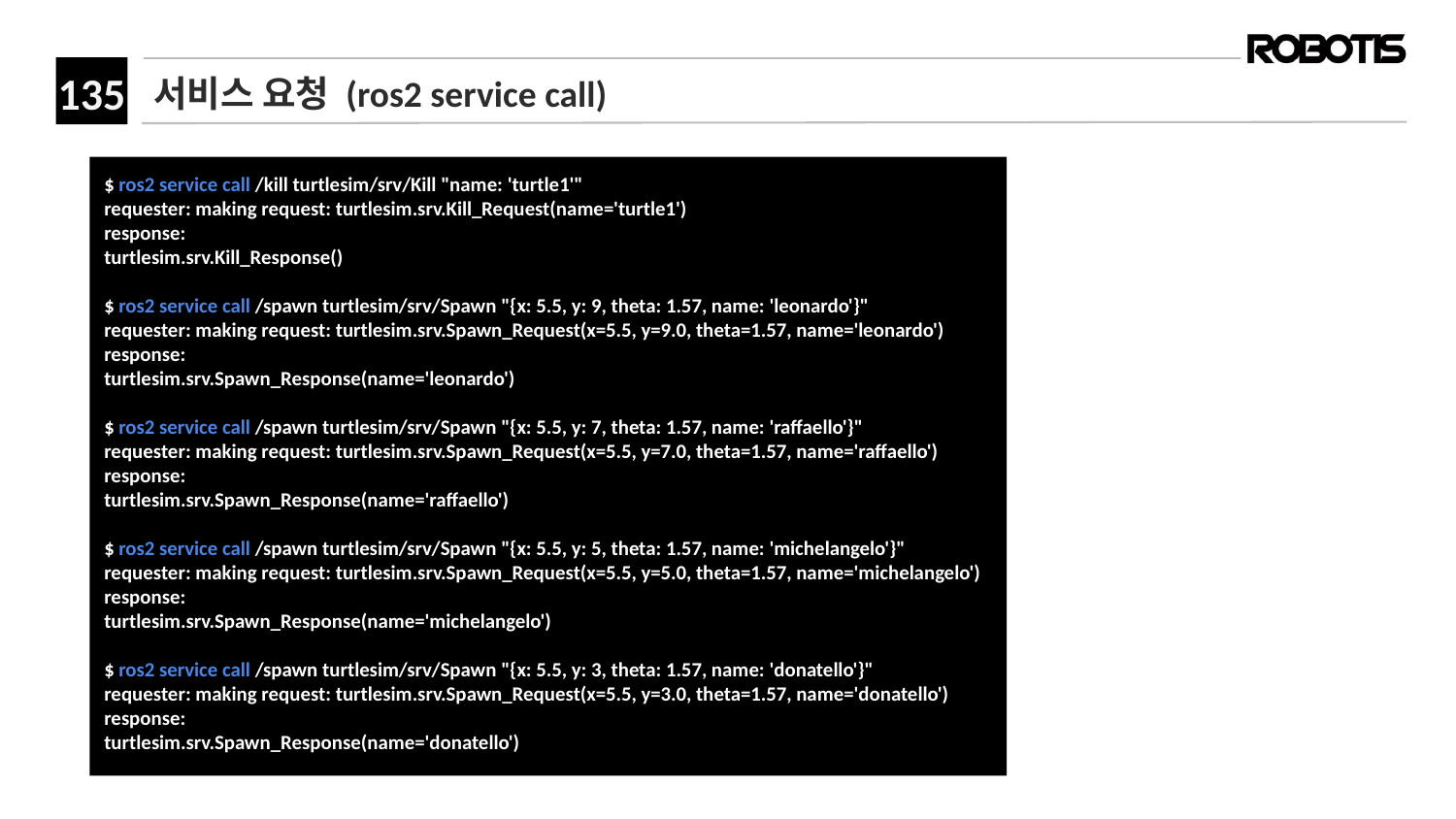

# 서비스 요청 (ros2 service call)

$ ros2 service call /kill turtlesim/srv/Kill "name: 'turtle1'"
requester: making request: turtlesim.srv.Kill_Request(name='turtle1')
response:
turtlesim.srv.Kill_Response()

$ ros2 service call /spawn turtlesim/srv/Spawn "{x: 5.5, y: 9, theta: 1.57, name: 'leonardo'}"
requester: making request: turtlesim.srv.Spawn_Request(x=5.5, y=9.0, theta=1.57, name='leonardo')
response:
turtlesim.srv.Spawn_Response(name='leonardo')

$ ros2 service call /spawn turtlesim/srv/Spawn "{x: 5.5, y: 7, theta: 1.57, name: 'raffaello'}"
requester: making request: turtlesim.srv.Spawn_Request(x=5.5, y=7.0, theta=1.57, name='raffaello')
response:
turtlesim.srv.Spawn_Response(name='raffaello')

$ ros2 service call /spawn turtlesim/srv/Spawn "{x: 5.5, y: 5, theta: 1.57, name: 'michelangelo'}"
requester: making request: turtlesim.srv.Spawn_Request(x=5.5, y=5.0, theta=1.57, name='michelangelo')
response:
turtlesim.srv.Spawn_Response(name='michelangelo')

$ ros2 service call /spawn turtlesim/srv/Spawn "{x: 5.5, y: 3, theta: 1.57, name: 'donatello'}"
requester: making request: turtlesim.srv.Spawn_Request(x=5.5, y=3.0, theta=1.57, name='donatello')
response:
turtlesim.srv.Spawn_Response(name='donatello')